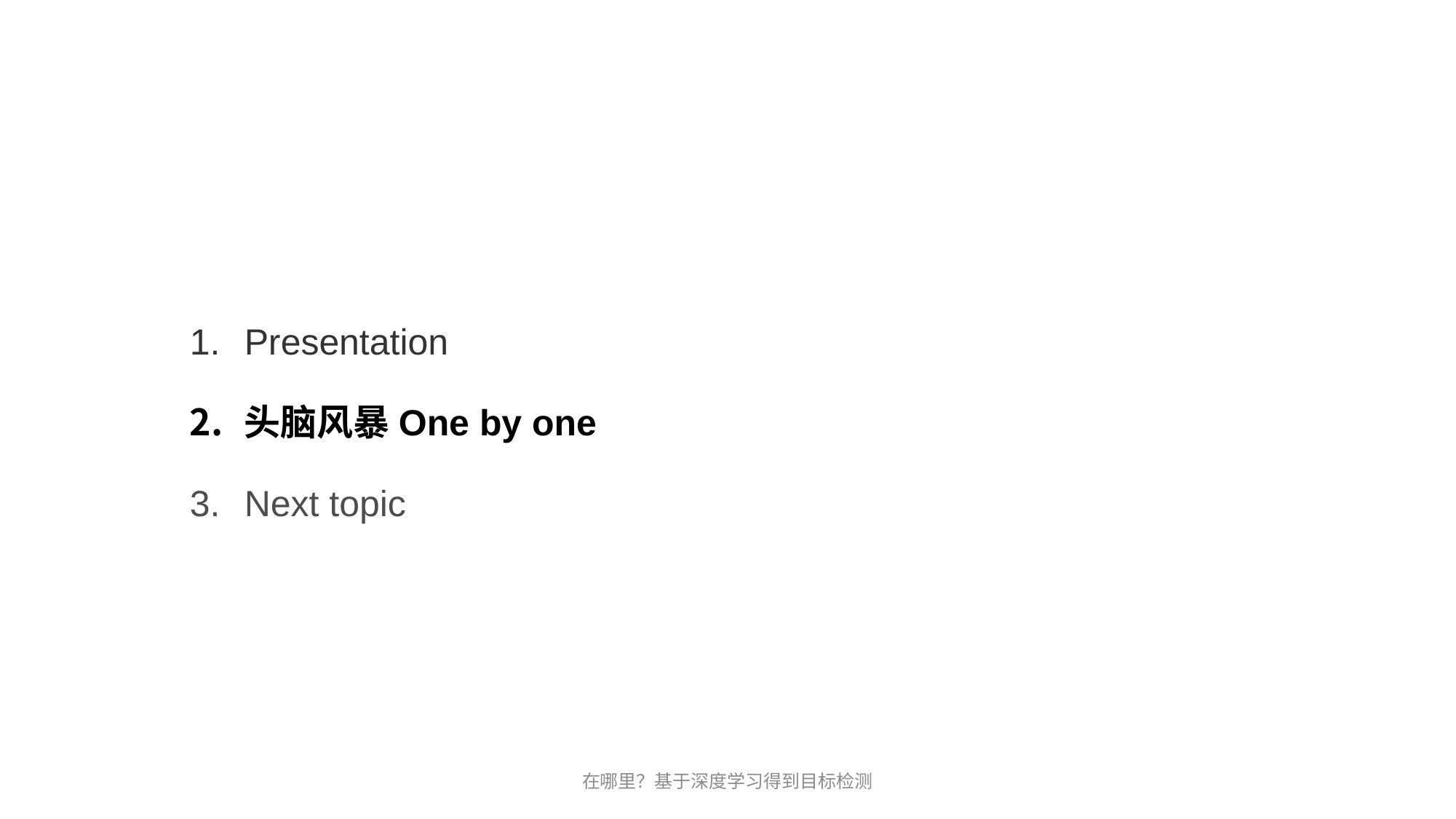

Presentation
头脑风暴One by one
Next topic

在哪里？基于深度学习得到目标检测